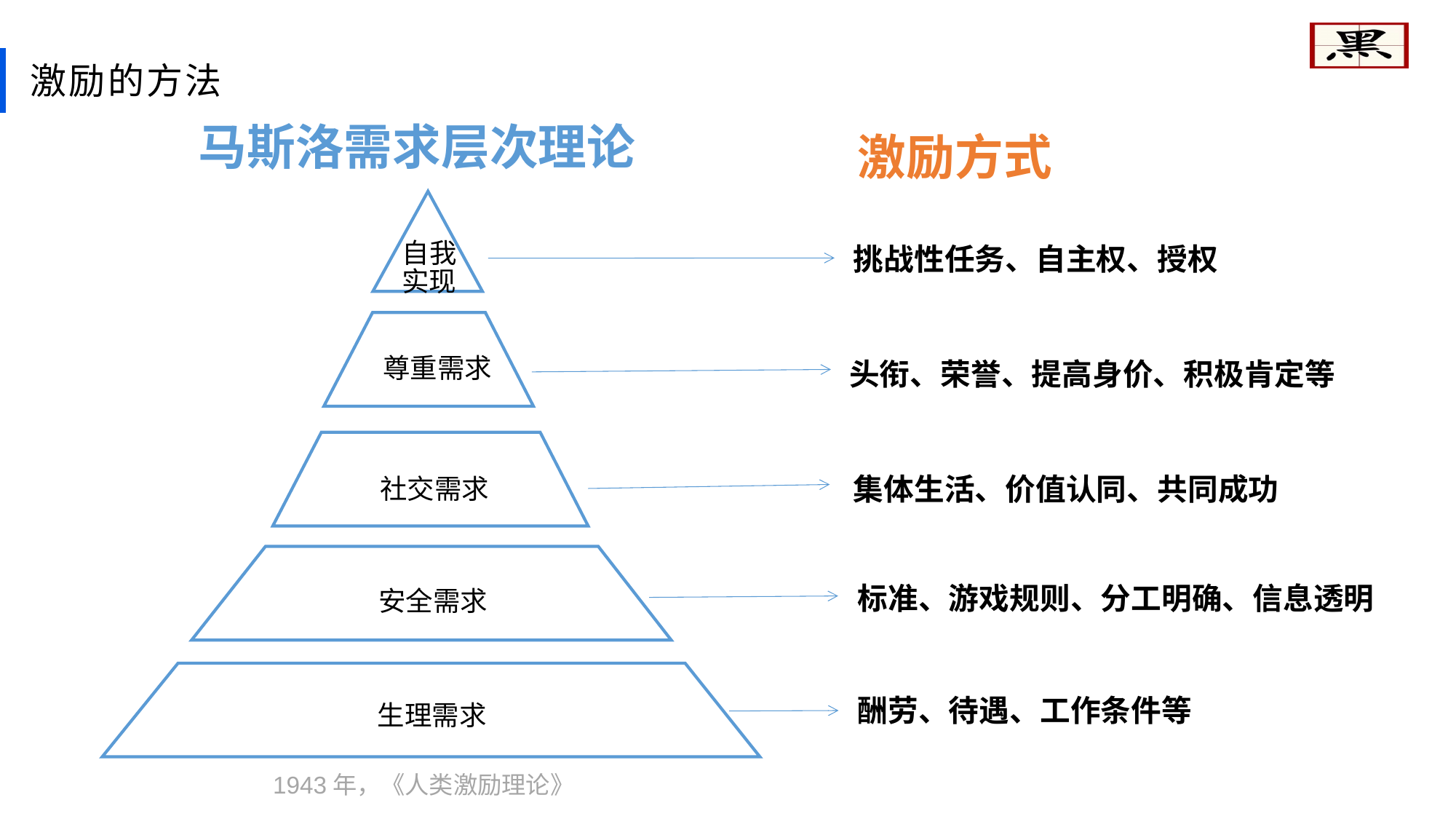

激励的方法

马斯洛需求层次理论
激励方式

自我

实现

尊重需求

社交需求

安全需求

生理需求
挑战性任务、自主权、授权
头衔、荣誉、提高身价、积极肯定等
集体生活、价值认同、共同成功
标准、游戏规则、分工明确、信息透明
酬劳、待遇、工作条件等
1943年，《人类激励理论》